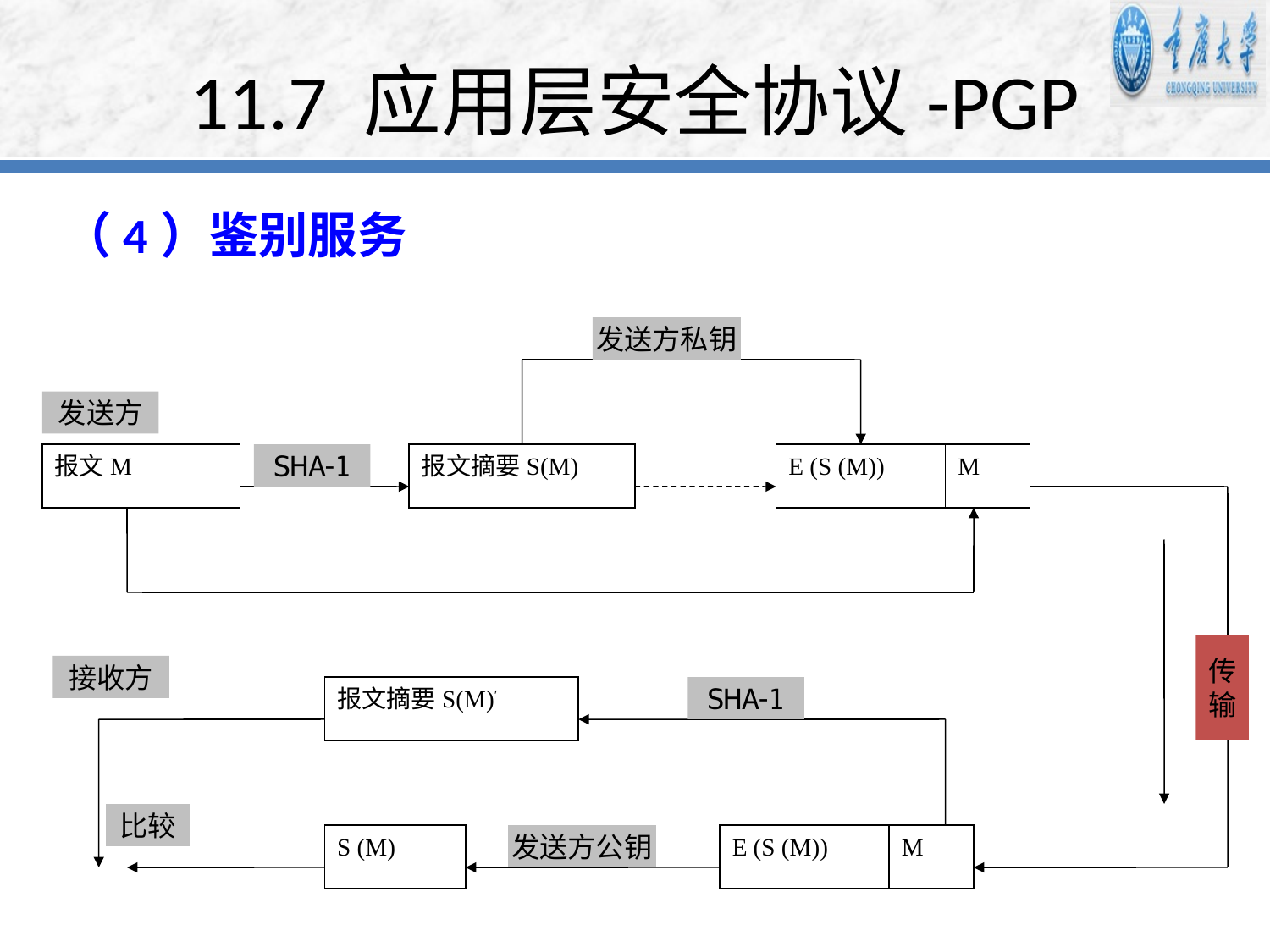

# 11.7 应用层安全协议-PGP
（4）鉴别服务
发送方私钥

报文M
报文摘要S(M)
E (S (M))
M

报文摘要S(M)′

S (M)
E (S (M))
M

发送方
SHA-1

传
输
接收方
SHA-1
比较
发送方公钥